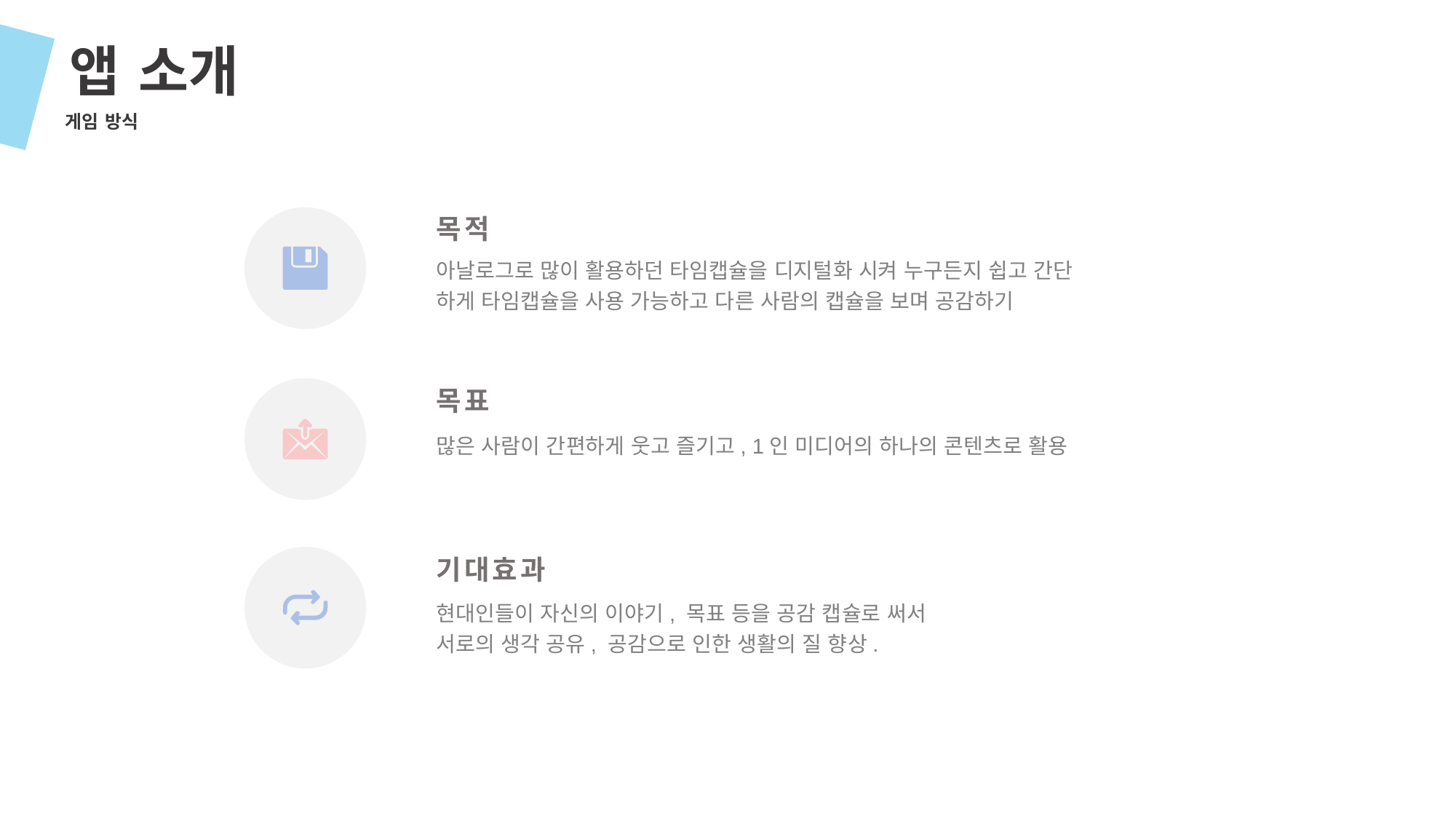

앱 소개
게임 방식
목적

아날로그로 많이 활용하던 타임캡슐을 디지털화 시켜 누구든지 쉽고 간단
하게 타임캡슐을 사용 가능하고 다른 사람의 캡슐을 보며 공감하기

목표
많은 사람이 간편하게 웃고 즐기고, 1인 미디어의 하나의 콘텐츠로 활용

기대효과
현대인들이 자신의 이야기, 목표 등을 공감 캡슐로 써서
서로의 생각 공유, 공감으로 인한 생활의 질 향상.